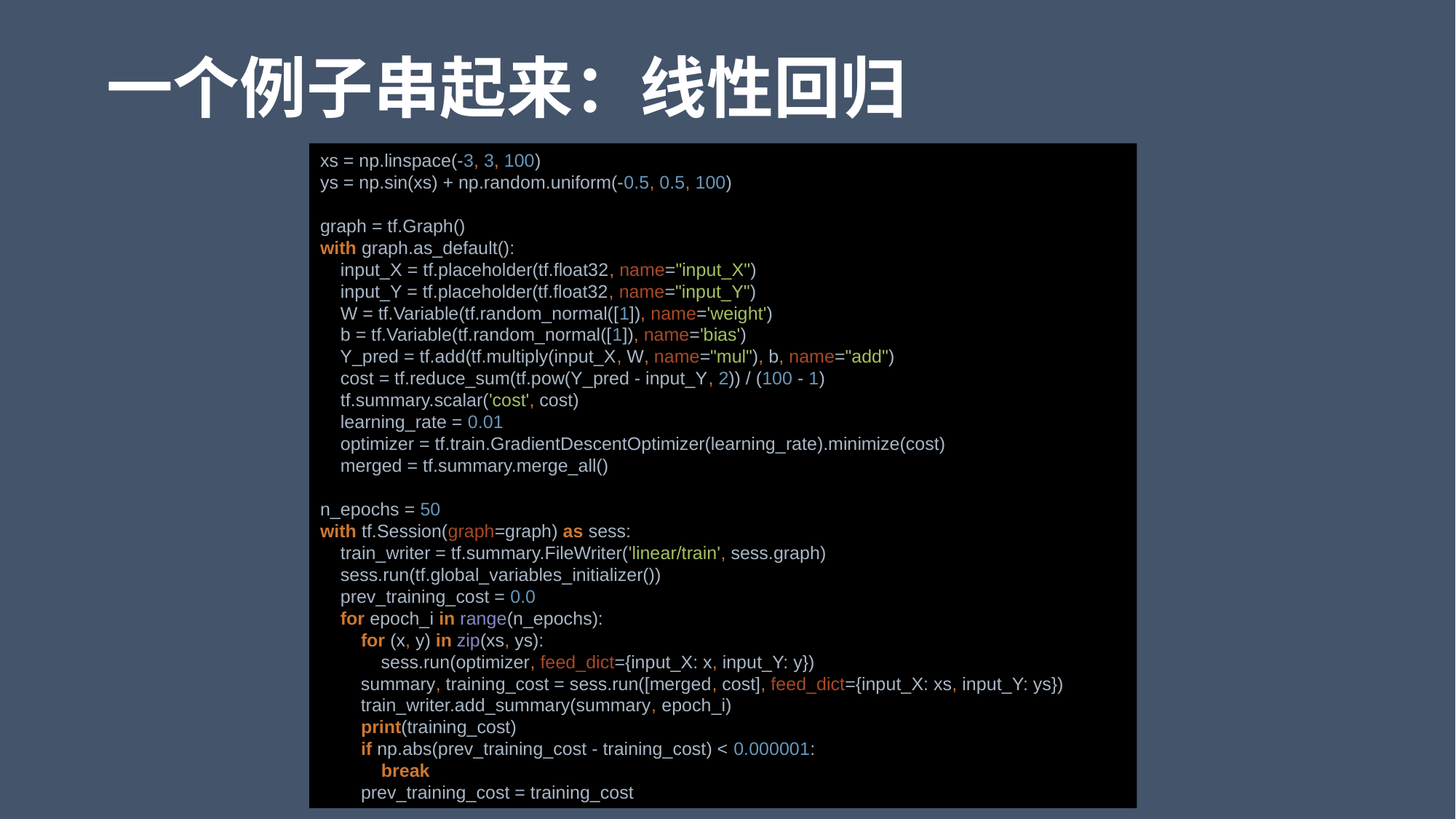

# 一个例子串起来：线性回归
xs = np.linspace(-3, 3, 100)
ys = np.sin(xs) + np.random.uniform(-0.5, 0.5, 100)
graph = tf.Graph()
with graph.as_default():
    input_X = tf.placeholder(tf.float32, name="input_X")
    input_Y = tf.placeholder(tf.float32, name="input_Y")
    W = tf.Variable(tf.random_normal([1]), name='weight')
    b = tf.Variable(tf.random_normal([1]), name='bias')
    Y_pred = tf.add(tf.multiply(input_X, W, name="mul"), b, name="add")
    cost = tf.reduce_sum(tf.pow(Y_pred - input_Y, 2)) / (100 - 1)
    tf.summary.scalar('cost', cost)
    learning_rate = 0.01
    optimizer = tf.train.GradientDescentOptimizer(learning_rate).minimize(cost)
    merged = tf.summary.merge_all()
n_epochs = 50
with tf.Session(graph=graph) as sess:
    train_writer = tf.summary.FileWriter('linear/train', sess.graph)
    sess.run(tf.global_variables_initializer())
    prev_training_cost = 0.0
    for epoch_i in range(n_epochs):
        for (x, y) in zip(xs, ys):
            sess.run(optimizer, feed_dict={input_X: x, input_Y: y})
        summary, training_cost = sess.run([merged, cost], feed_dict={input_X: xs, input_Y: ys})
        train_writer.add_summary(summary, epoch_i)
        print(training_cost)
        if np.abs(prev_training_cost - training_cost) < 0.000001:
            break
        prev_training_cost = training_cost